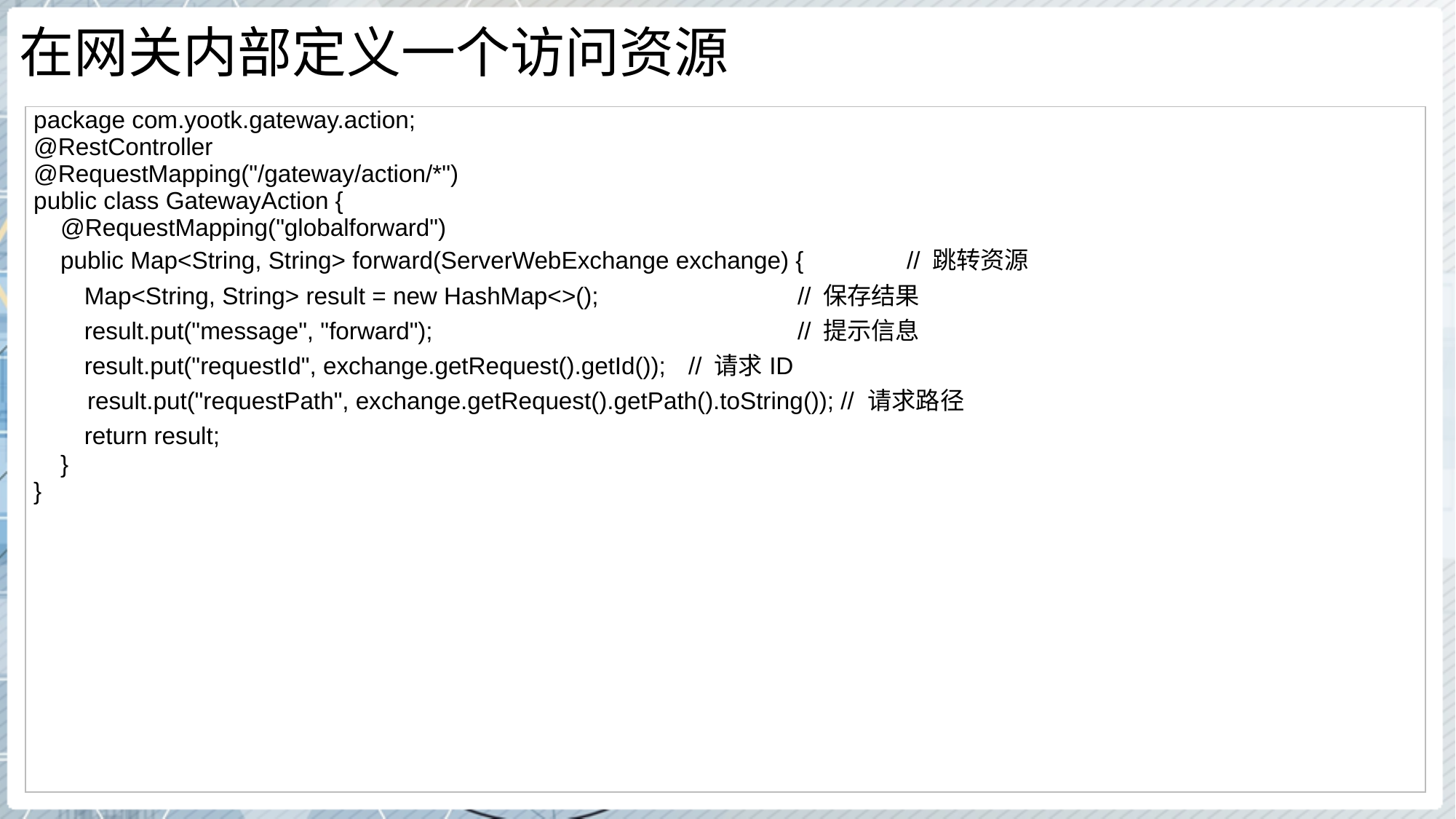

# 在网关内部定义一个访问资源
| package com.yootk.gateway.action; @RestController @RequestMapping("/gateway/action/\*") public class GatewayAction { @RequestMapping("globalforward") public Map<String, String> forward(ServerWebExchange exchange) { // 跳转资源 Map<String, String> result = new HashMap<>(); // 保存结果 result.put("message", "forward"); // 提示信息 result.put("requestId", exchange.getRequest().getId()); // 请求ID result.put("requestPath", exchange.getRequest().getPath().toString()); // 请求路径 return result; } } |
| --- |